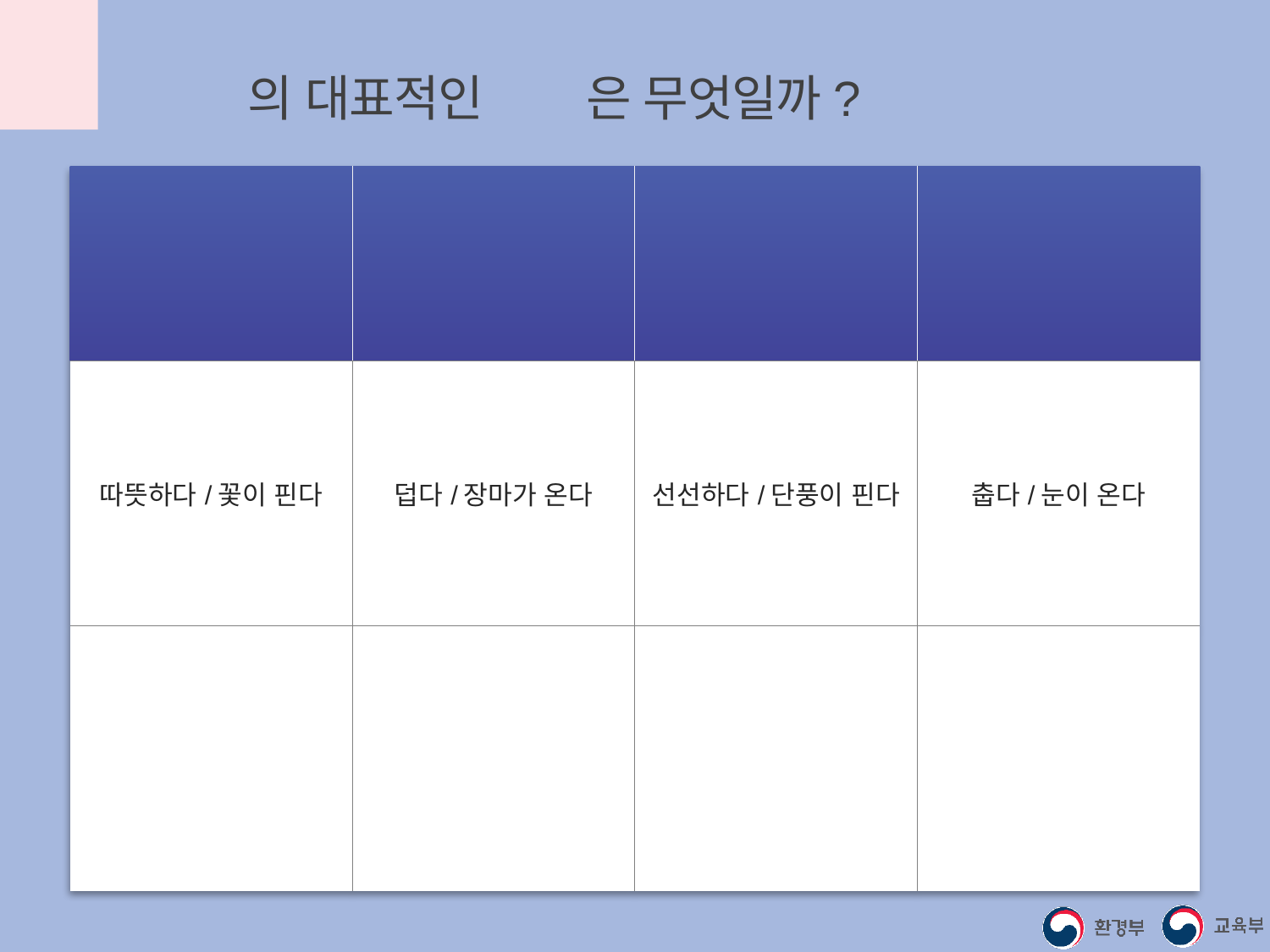

사계절의 대표적인 특징은 무엇일까?
| 봄 | 여름 | 가을 | 겨울 |
| --- | --- | --- | --- |
| 따뜻하다/꽃이 핀다 | 덥다/장마가 온다 | 선선하다/단풍이 핀다 | 춥다/눈이 온다 |
|  |  |  |  |